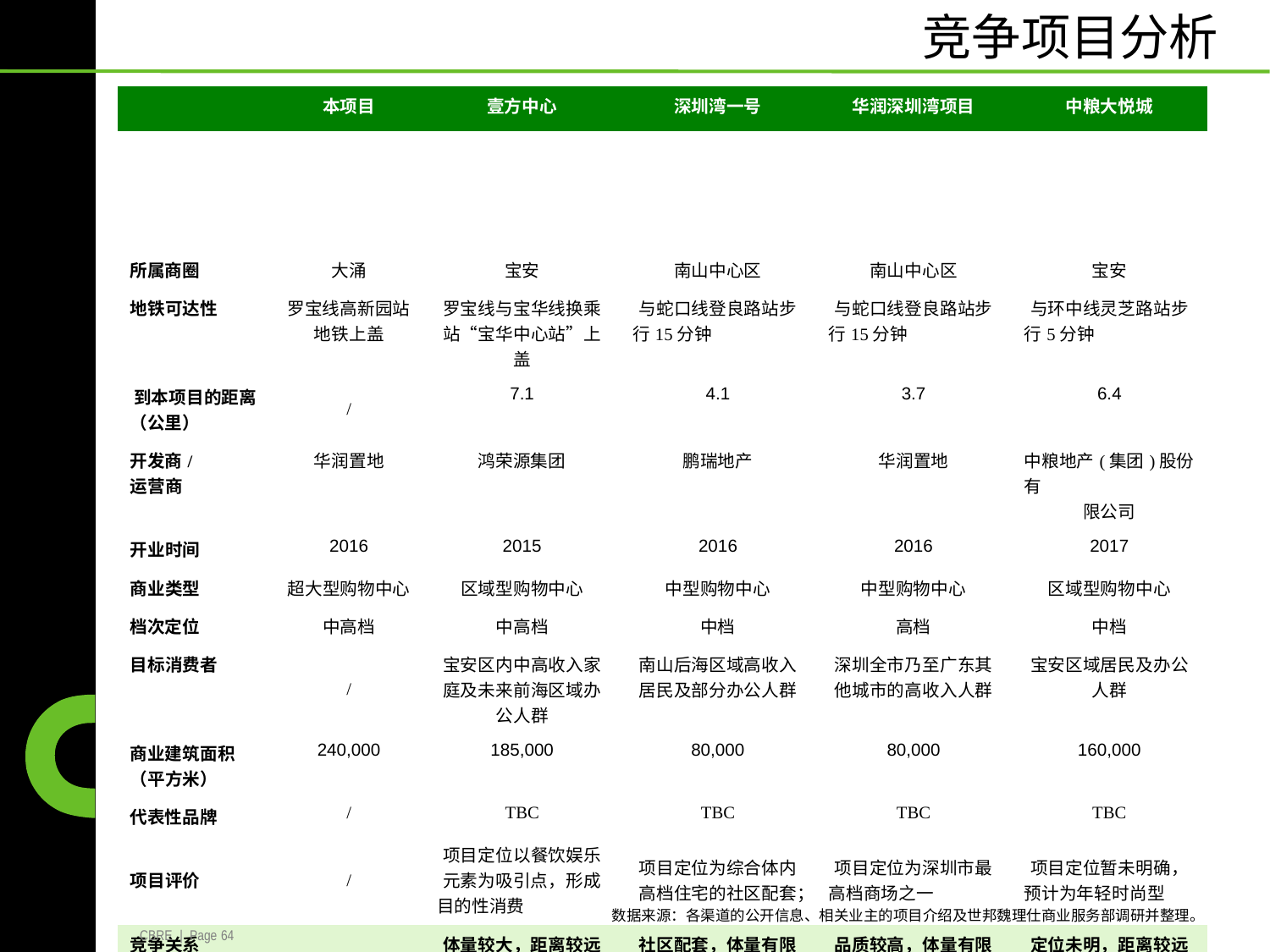

竞争项目分析

|  | 本项目 | 壹方中心 | 深圳湾一号 | 华润深圳湾项目 | 中粮大悦城 |
| --- | --- | --- | --- | --- | --- |
|  |  |  |  |  |  |
| 所属商圈 | 大涌 | 宝安 | 南山中心区 | 南山中心区 | 宝安 |
| 地铁可达性 | 罗宝线高新园站 地铁上盖 | 罗宝线与宝华线换乘 站“宝华中心站”上 盖 | 与蛇口线登良路站步 行15分钟 | 与蛇口线登良路站步 行15分钟 | 与环中线灵芝路站步 行5分钟 |
| 到本项目的距离 （公里） | / | 7.1 | 4.1 | 3.7 | 6.4 |
| 开发商/ 运营商 | 华润置地 | 鸿荣源集团 | 鹏瑞地产 | 华润置地 | 中粮地产(集团)股份有 限公司 |
| 开业时间 | 2016 | 2015 | 2016 | 2016 | 2017 |
| 商业类型 | 超大型购物中心 | 区域型购物中心 | 中型购物中心 | 中型购物中心 | 区域型购物中心 |
| 档次定位 | 中高档 | 中高档 | 中档 | 高档 | 中档 |
| 目标消费者 | / | 宝安区内中高收入家 庭及未来前海区域办 公人群 | 南山后海区域高收入 居民及部分办公人群 | 深圳全市乃至广东其 他城市的高收入人群 | 宝安区域居民及办公 人群 |
| 商业建筑面积 （平方米） | 240,000 | 185,000 | 80,000 | 80,000 | 160,000 |
| 代表性品牌 | / | TBC | TBC | TBC | TBC |
| 项目评价 | / | 项目定位以餐饮娱乐 元素为吸引点，形成 目的性消费 | 项目定位为综合体内 高档住宅的社区配套； | 项目定位为深圳市最 高档商场之一 | 项目定位暂未明确， 预计为年轻时尚型 |
| 竞争关系 |  | 体量较大，距离较远 较弱竞争关系 | 社区配套，体量有限 较弱竞争关系 | 品质较高，体量有限 较强竞争关系 | 定位未明，距离较远 较弱竞争关系 |

数据来源：各渠道的公开信息、相关业主的项目介绍及世邦魏理仕商业服务部调研并整理。
CBRE  |  Page 64